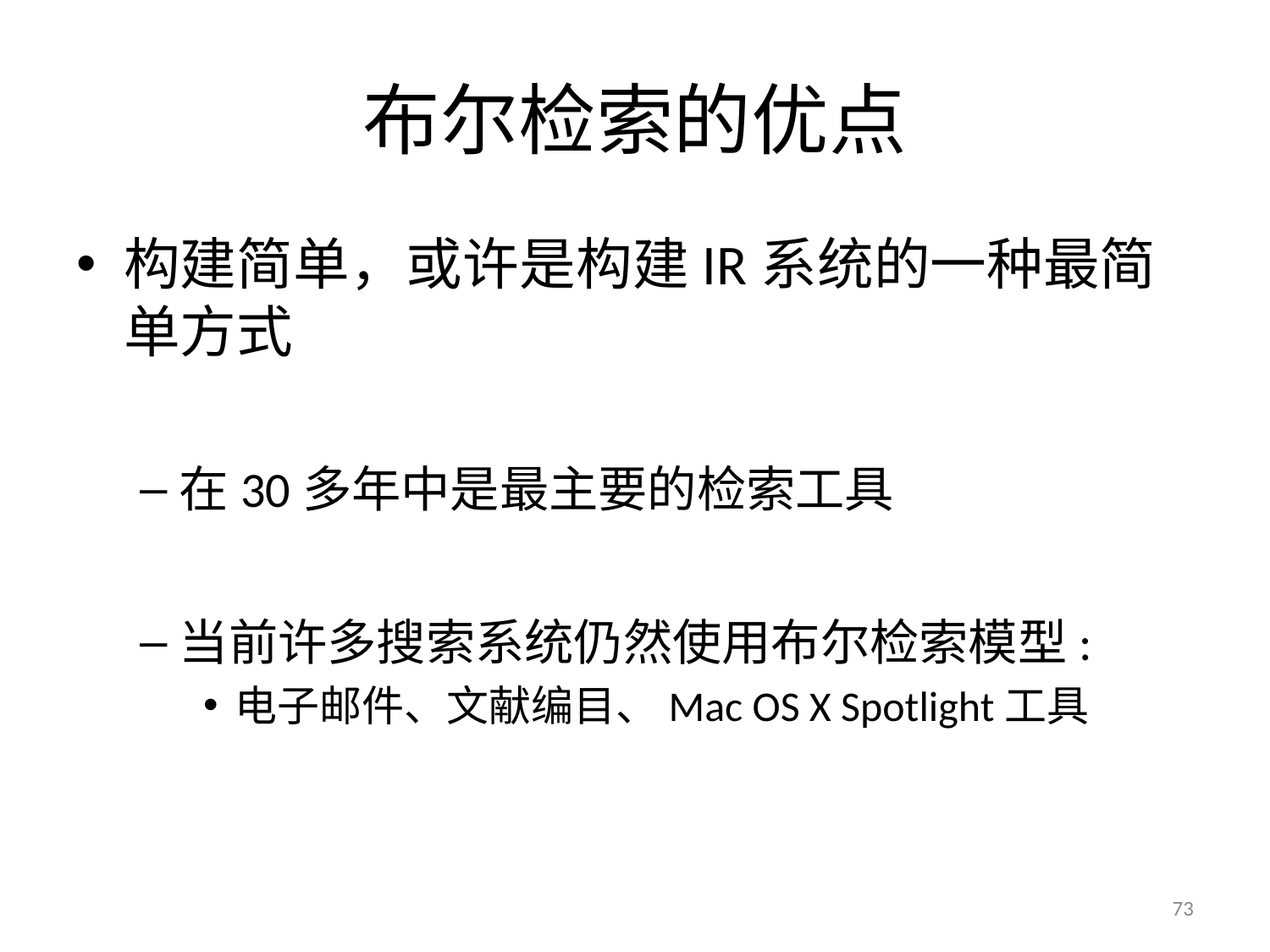

# 布尔检索的优点
构建简单，或许是构建IR系统的一种最简单方式

在30多年中是最主要的检索工具

当前许多搜索系统仍然使用布尔检索模型:
电子邮件、文献编目、Mac OS X Spotlight工具
73